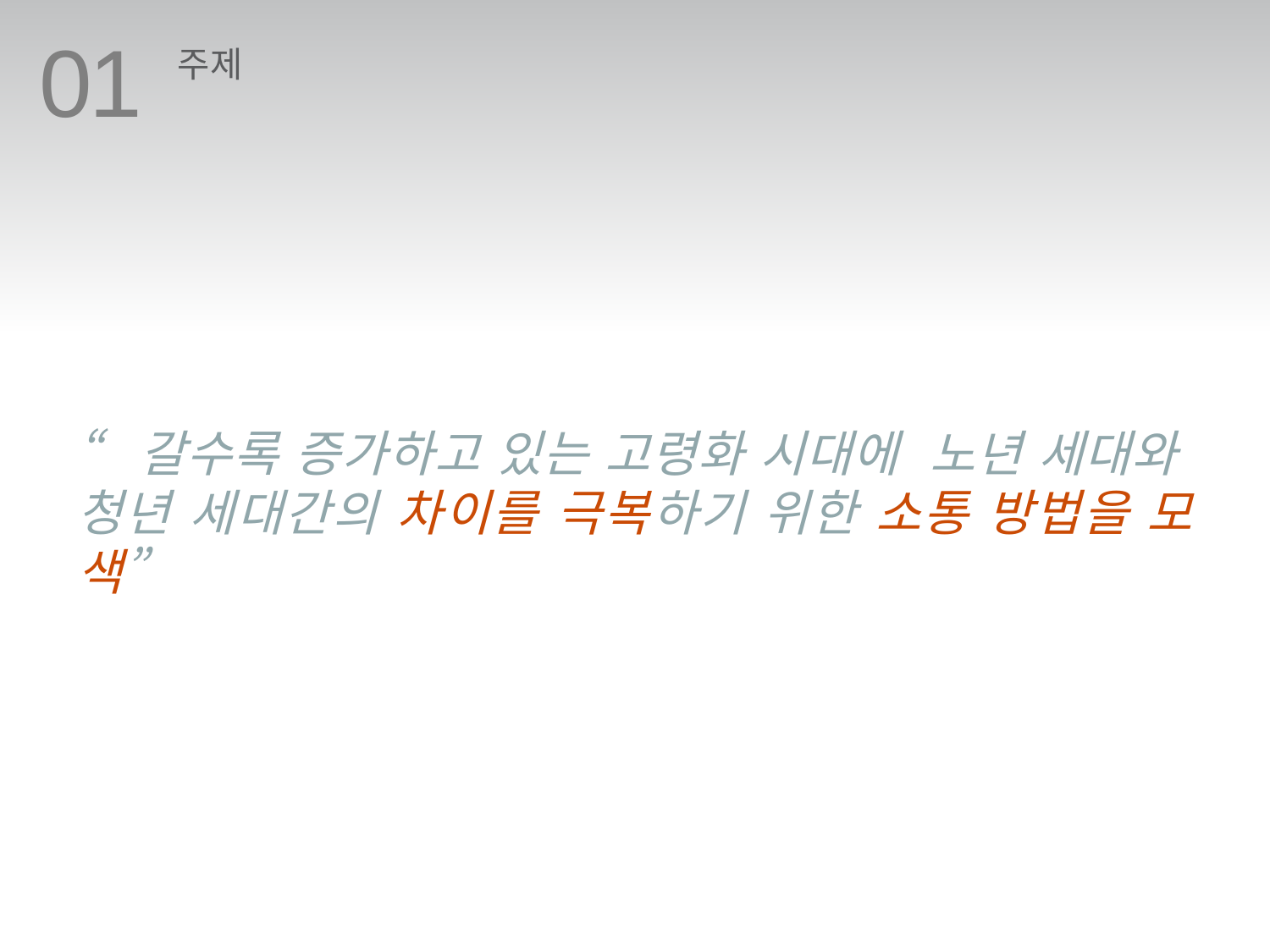

01
주제
“갈수록 증가하고 있는 고령화 시대에  노년 세대와  청년 세대간의 차이를 극복하기 위한 소통 방법을 모색”